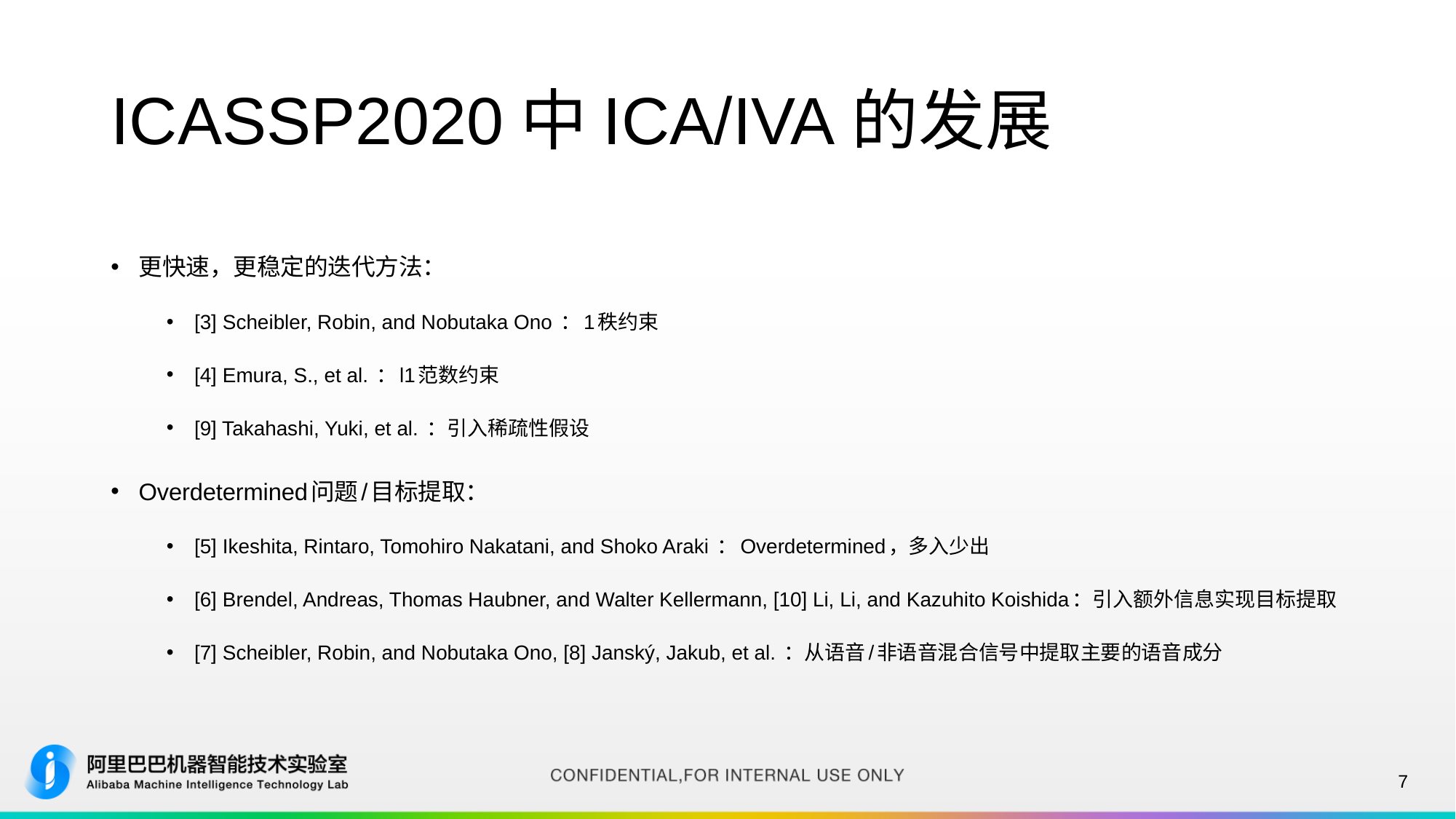

# ICASSP2020中ICA/IVA的发展
更快速，更稳定的迭代方法：
[3] Scheibler, Robin, and Nobutaka Ono ：1秩约束
[4] Emura, S., et al. ：l1范数约束
[9] Takahashi, Yuki, et al. ：引入稀疏性假设
Overdetermined问题/目标提取：
[5] Ikeshita, Rintaro, Tomohiro Nakatani, and Shoko Araki ：Overdetermined，多入少出
[6] Brendel, Andreas, Thomas Haubner, and Walter Kellermann, [10] Li, Li, and Kazuhito Koishida：引入额外信息实现目标提取
[7] Scheibler, Robin, and Nobutaka Ono, [8] Janský, Jakub, et al. ：从语音/非语音混合信号中提取主要的语音成分
7